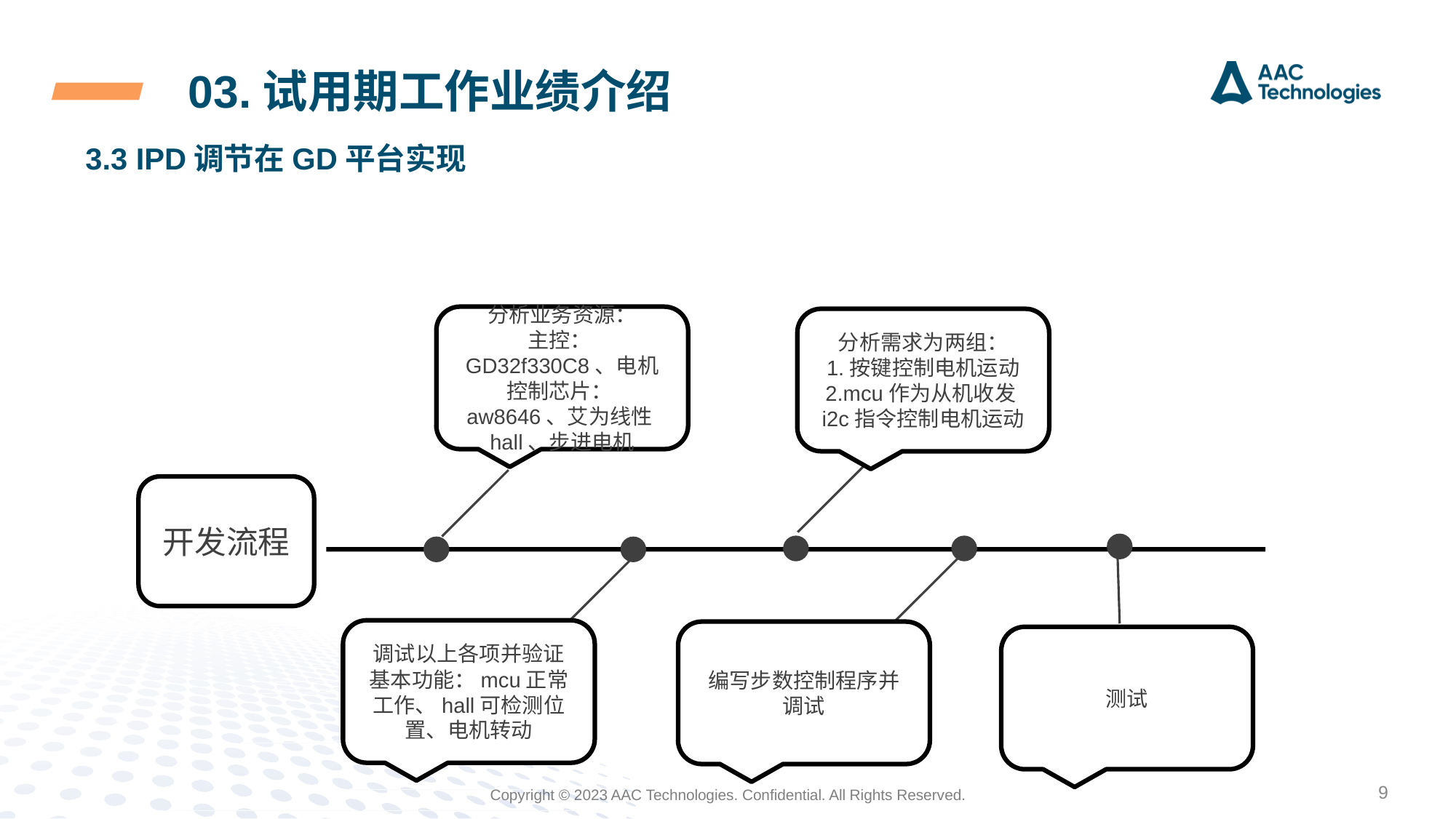

03.试用期工作业绩介绍
3.3 IPD调节在GD平台实现
分析业务资源：
主控：GD32f330C8、电机控制芯片：aw8646、艾为线性hall、步进电机
分析需求为两组：
1.按键控制电机运动
2.mcu作为从机收发i2c指令控制电机运动

开发流程

调试以上各项并验证基本功能：mcu正常工作、hall可检测位置、电机转动
编写步数控制程序并调试
测试
9